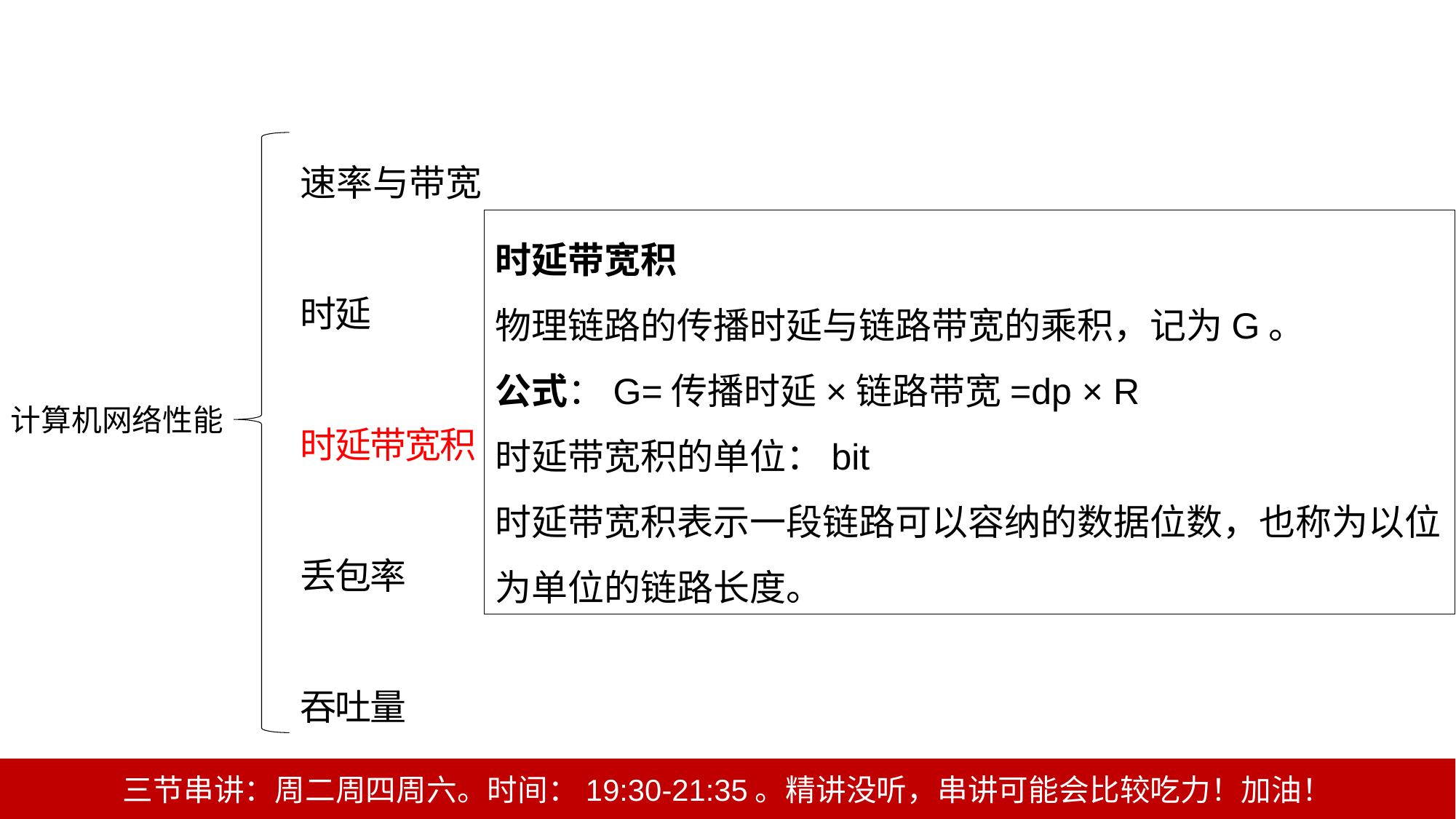

速率与带宽

时延

时延带宽积

丢包率

吞吐量
时延带宽积
物理链路的传播时延与链路带宽的乘积，记为G。
公式：G=传播时延×链路带宽=dp × R
时延带宽积的单位：bit
时延带宽积表示一段链路可以容纳的数据位数，也称为以位为单位的链路长度。
计算机网络性能